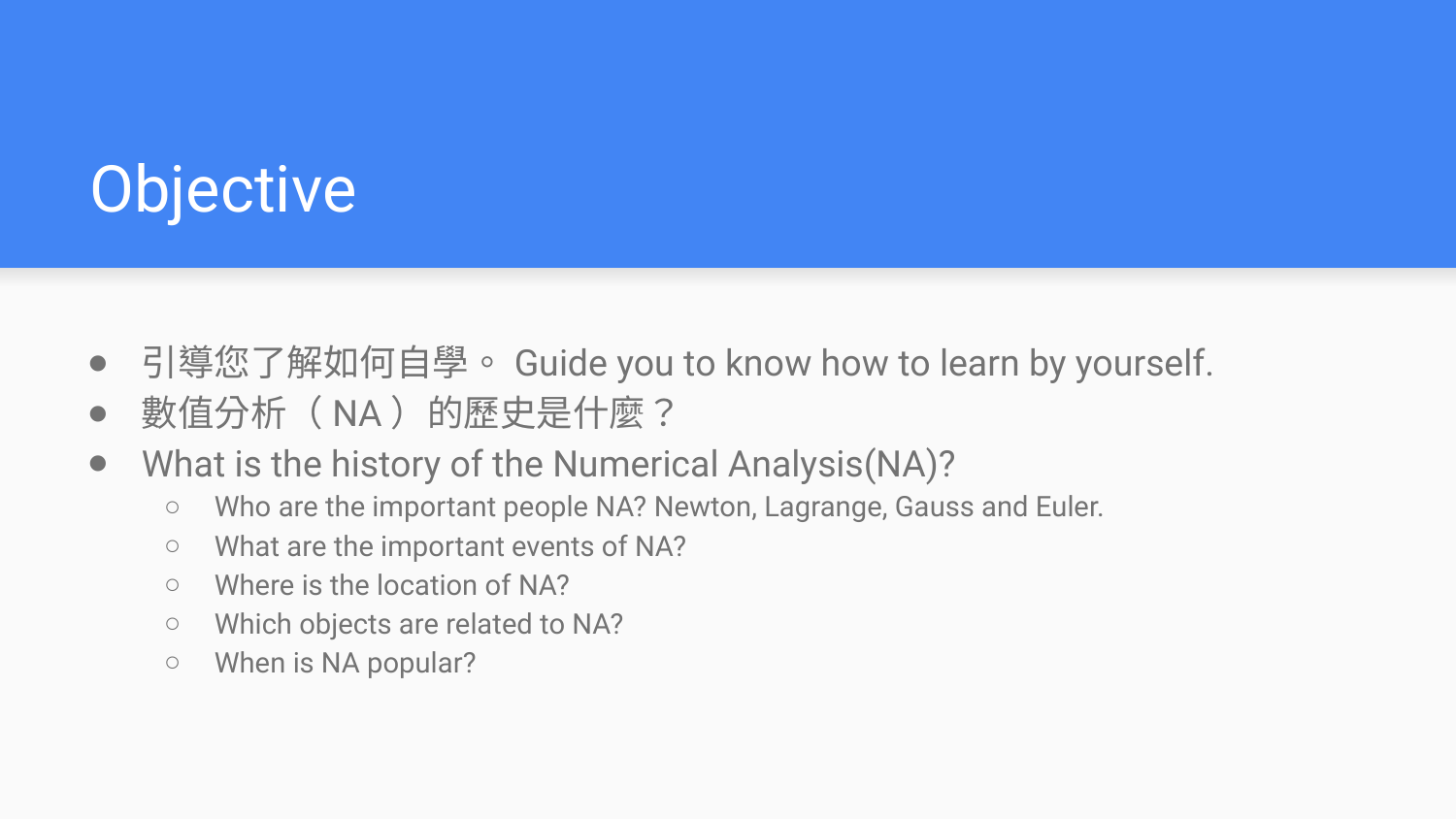

# Objective
引導您了解如何自學。Guide you to know how to learn by yourself.
數值分析（NA）的歷史是什麼？
What is the history of the Numerical Analysis(NA)?
Who are the important people NA? Newton, Lagrange, Gauss and Euler.
What are the important events of NA?
Where is the location of NA?
Which objects are related to NA?
When is NA popular?